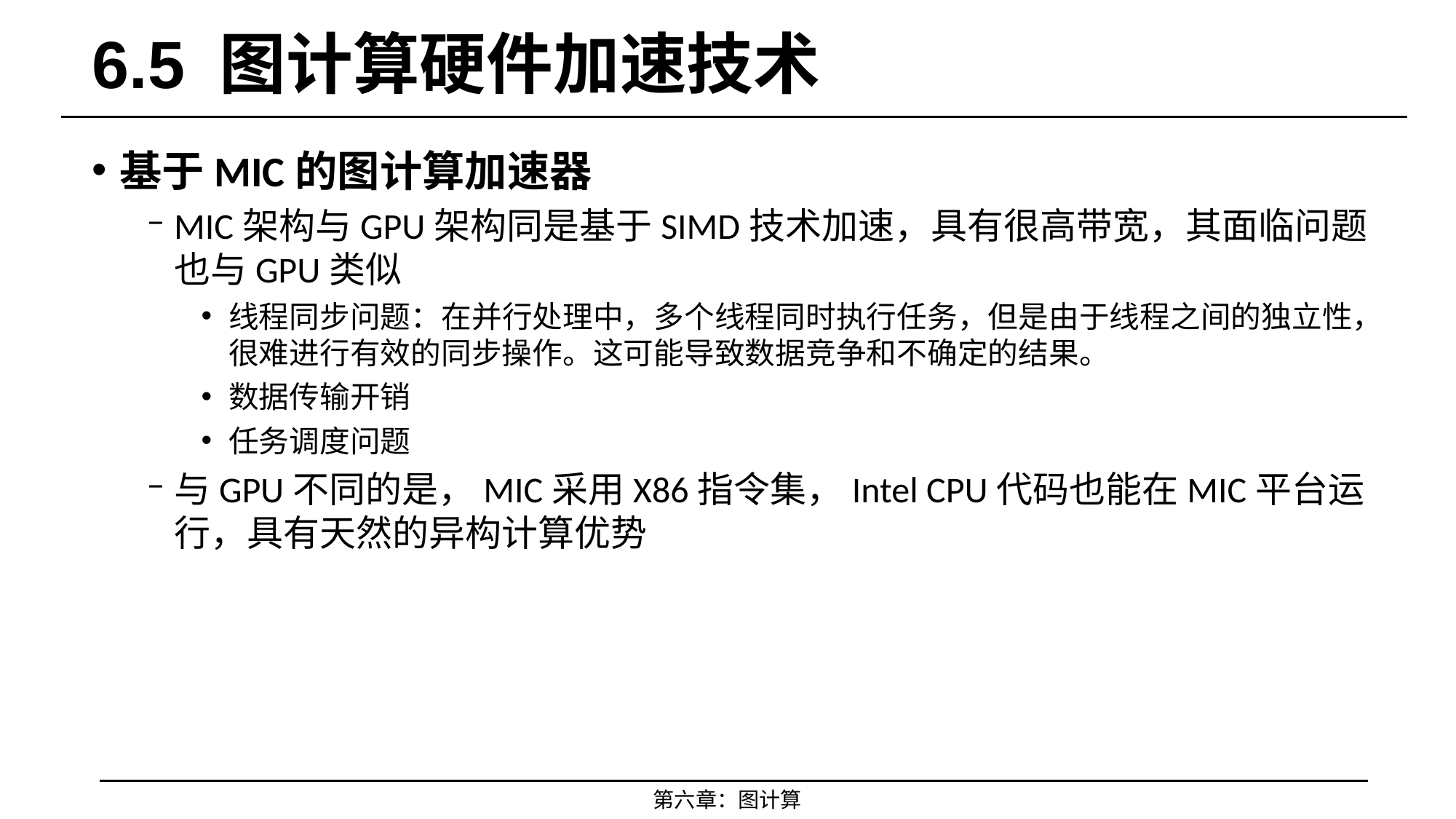

# 6.5 图计算硬件加速技术
基于MIC的图计算加速器
MIC架构与GPU架构同是基于SIMD技术加速，具有很高带宽，其面临问题也与GPU类似
线程同步问题：在并行处理中，多个线程同时执行任务，但是由于线程之间的独立性，很难进行有效的同步操作。这可能导致数据竞争和不确定的结果。
数据传输开销
任务调度问题
与GPU不同的是，MIC采用X86指令集，Intel CPU代码也能在MIC平台运行，具有天然的异构计算优势